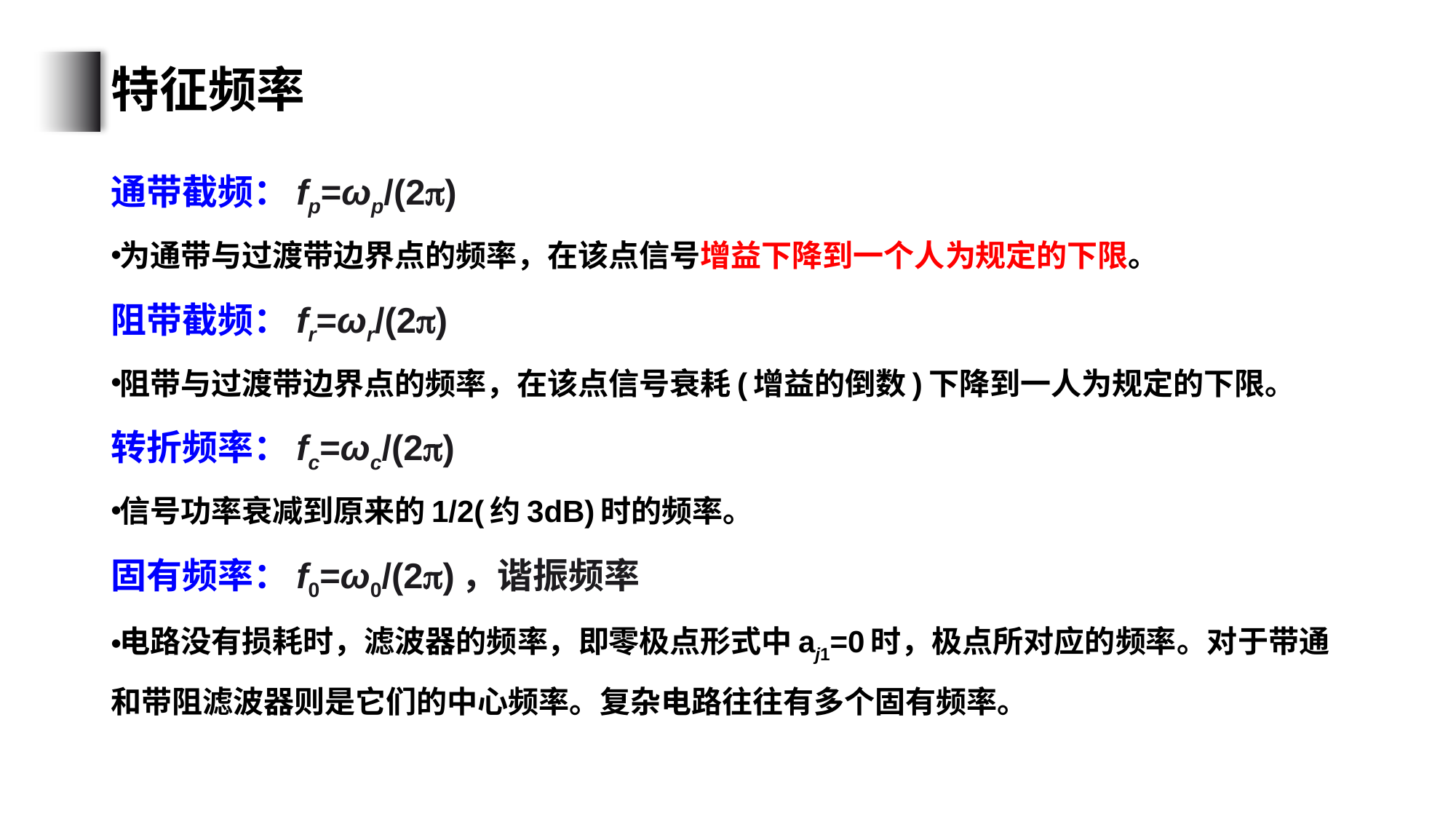

# 特征频率
通带截频：fp=ωp/(2π)
为通带与过渡带边界点的频率，在该点信号增益下降到一个人为规定的下限。
阻带截频：fr=ωr/(2π)
阻带与过渡带边界点的频率，在该点信号衰耗(增益的倒数)下降到一人为规定的下限。
转折频率：fc=ωc/(2π)
信号功率衰减到原来的1/2(约3dB)时的频率。
固有频率：f0=ω0/(2π)，谐振频率
电路没有损耗时，滤波器的频率，即零极点形式中aj1=0时，极点所对应的频率。对于带通和带阻滤波器则是它们的中心频率。复杂电路往往有多个固有频率。